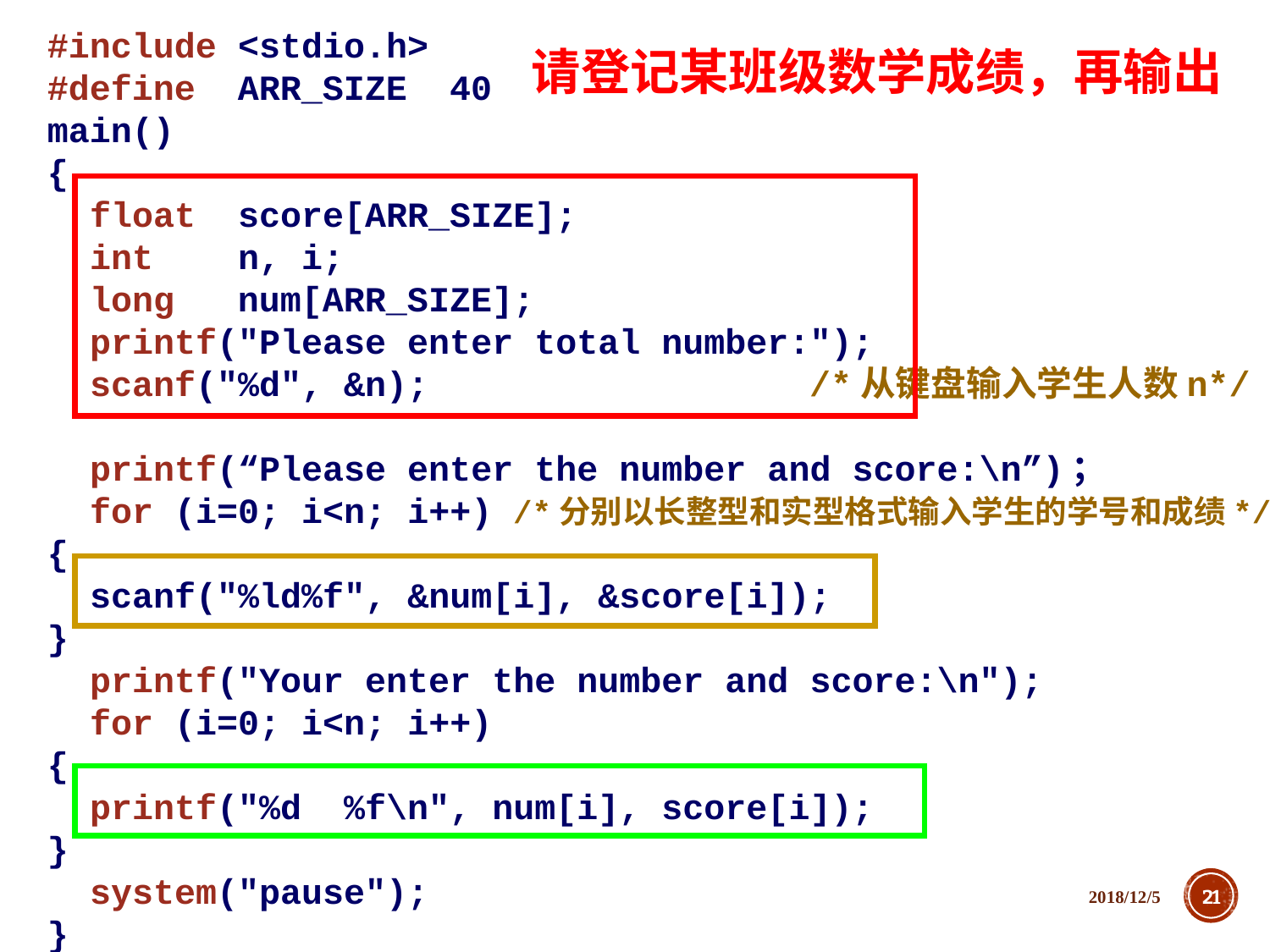

#include <stdio.h>
#define  ARR_SIZE  40
main()
{
  float  score[ARR_SIZE];
  int    n, i;
  long   num[ARR_SIZE];
  printf("Please enter total number:");
  scanf("%d", &n);                  /*从键盘输入学生人数n*/
  printf(“Please enter the number and score:\n”)；
  for (i=0; i<n; i++) /*分别以长整型和实型格式输入学生的学号和成绩*/
{
  scanf("%ld%f", &num[i], &score[i]);
}
  printf("Your enter the number and score:\n");
  for (i=0; i<n; i++)
{
  printf("%d  %f\n", num[i], score[i]);
}
  system("pause");
}
请登记某班级数学成绩，再输出

2018/12/5
21